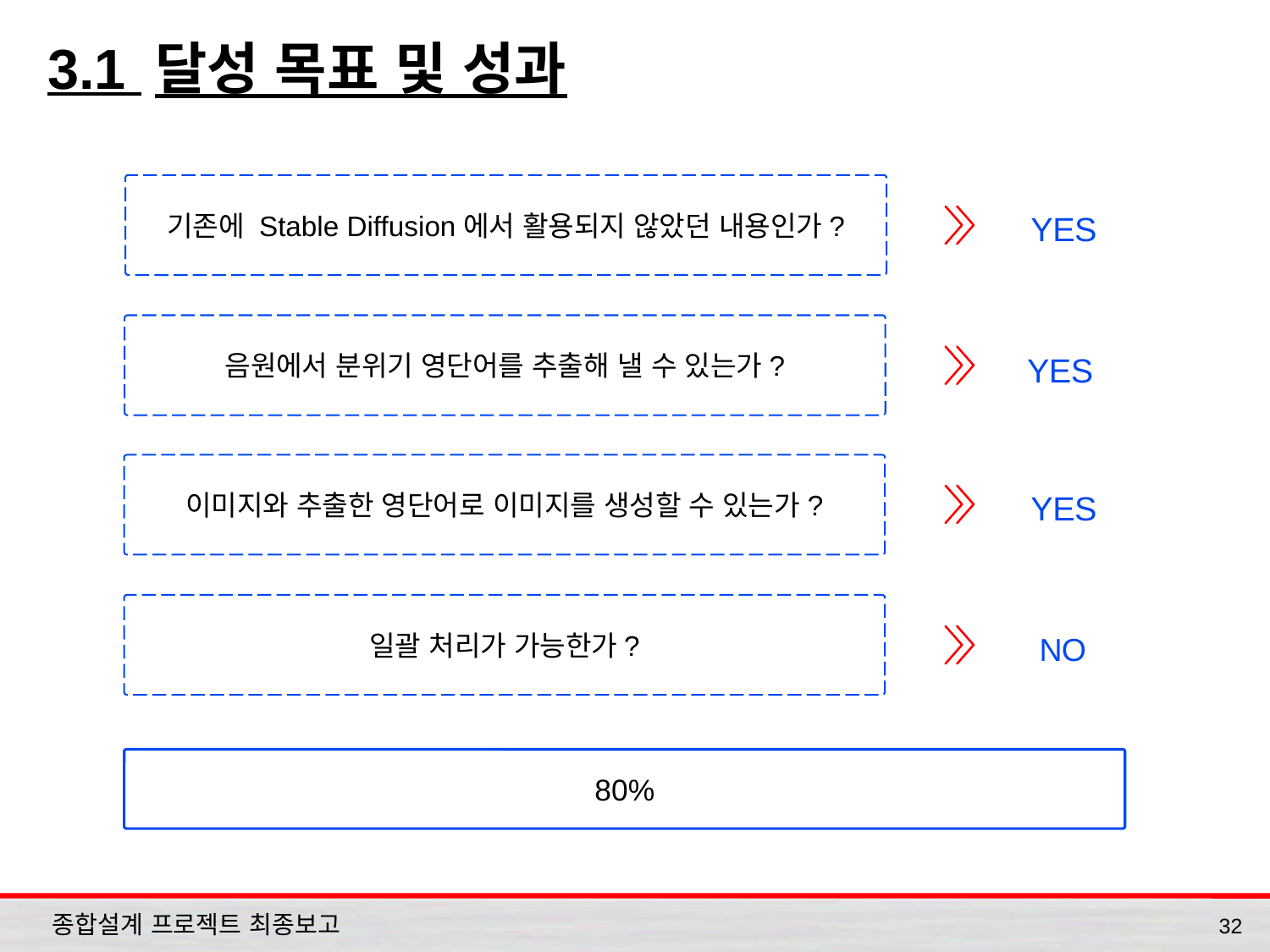

# 3.1 달성 목표 및 성과
기존에 Stable Diffusion에서 활용되지 않았던 내용인가?

YES
음원에서 분위기 영단어를 추출해 낼 수 있는가?

YES
이미지와 추출한 영단어로 이미지를 생성할 수 있는가?
YES
일괄 처리가 가능한가?
NO
80%